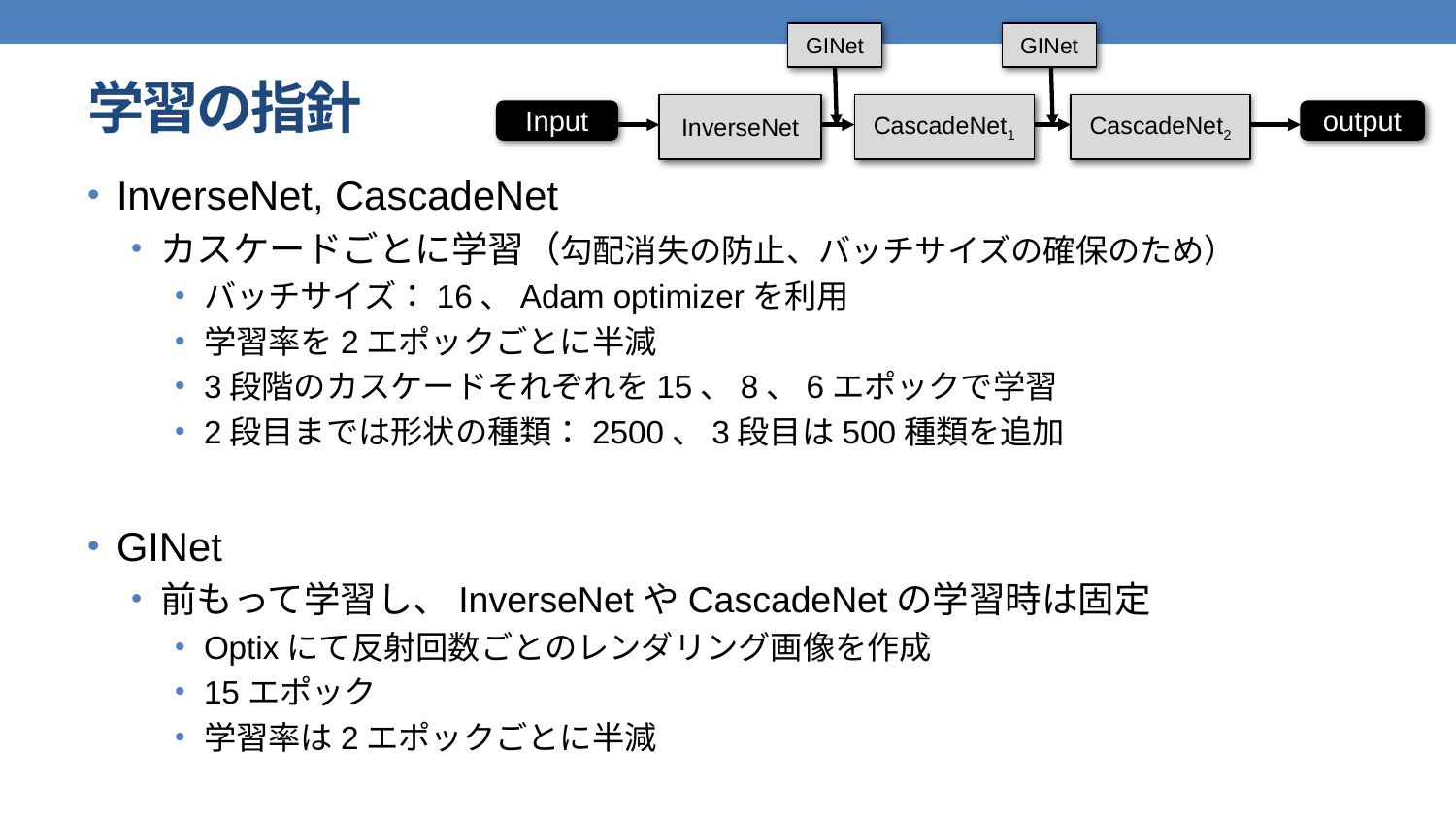

GINet
GINet
# 学習の指針
InverseNet
CascadeNet1
CascadeNet2
Input
output
InverseNet, CascadeNet
カスケードごとに学習（勾配消失の防止、バッチサイズの確保のため）
バッチサイズ：16、Adam optimizerを利用
学習率を2エポックごとに半減
3段階のカスケードそれぞれを15、8、6エポックで学習
2段目までは形状の種類：2500、3段目は500種類を追加

GINet
前もって学習し、InverseNetやCascadeNetの学習時は固定
Optixにて反射回数ごとのレンダリング画像を作成
15エポック
学習率は2エポックごとに半減